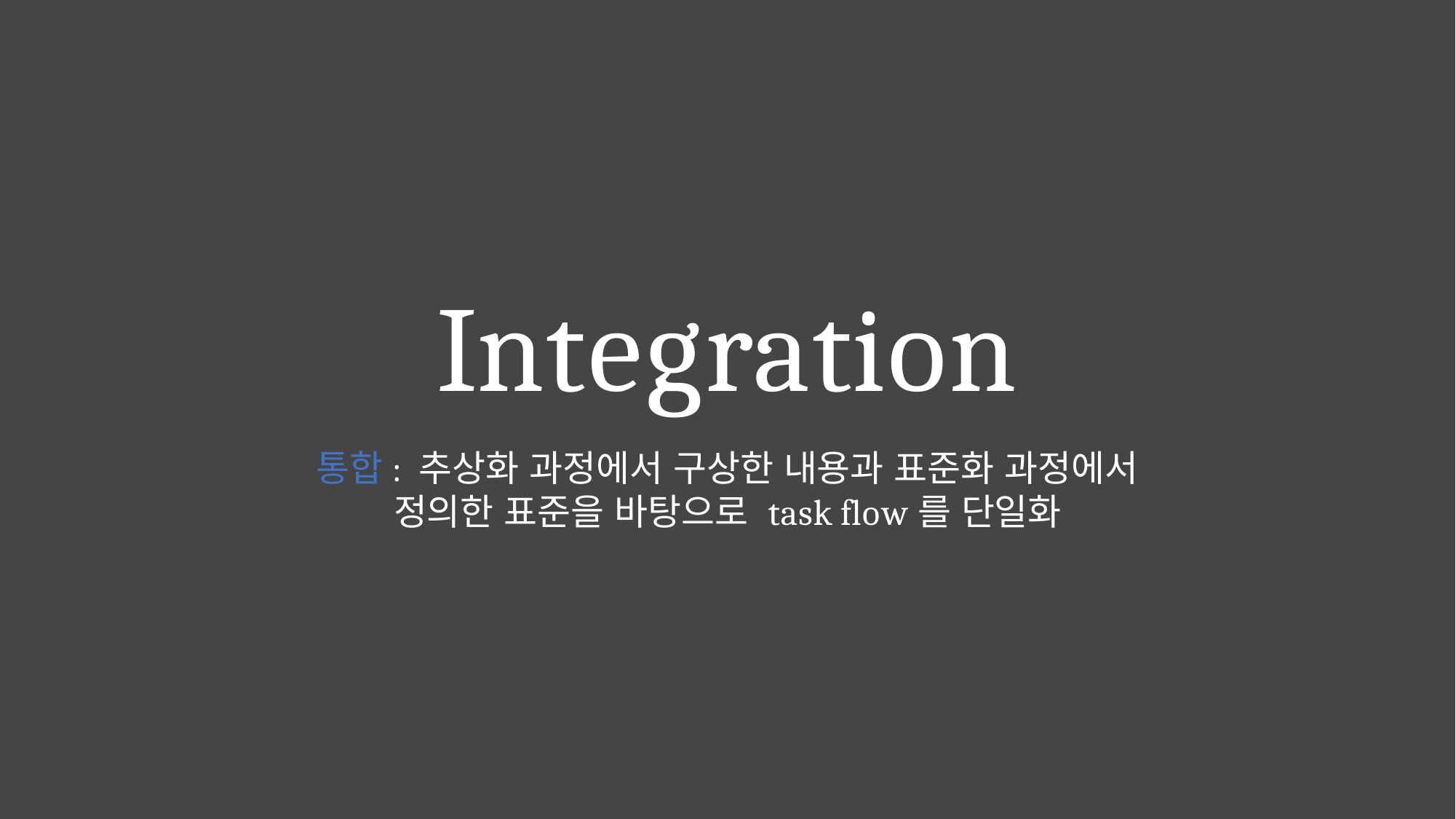

# Integration
통합: 추상화 과정에서 구상한 내용과 표준화 과정에서
정의한 표준을 바탕으로 task flow를 단일화